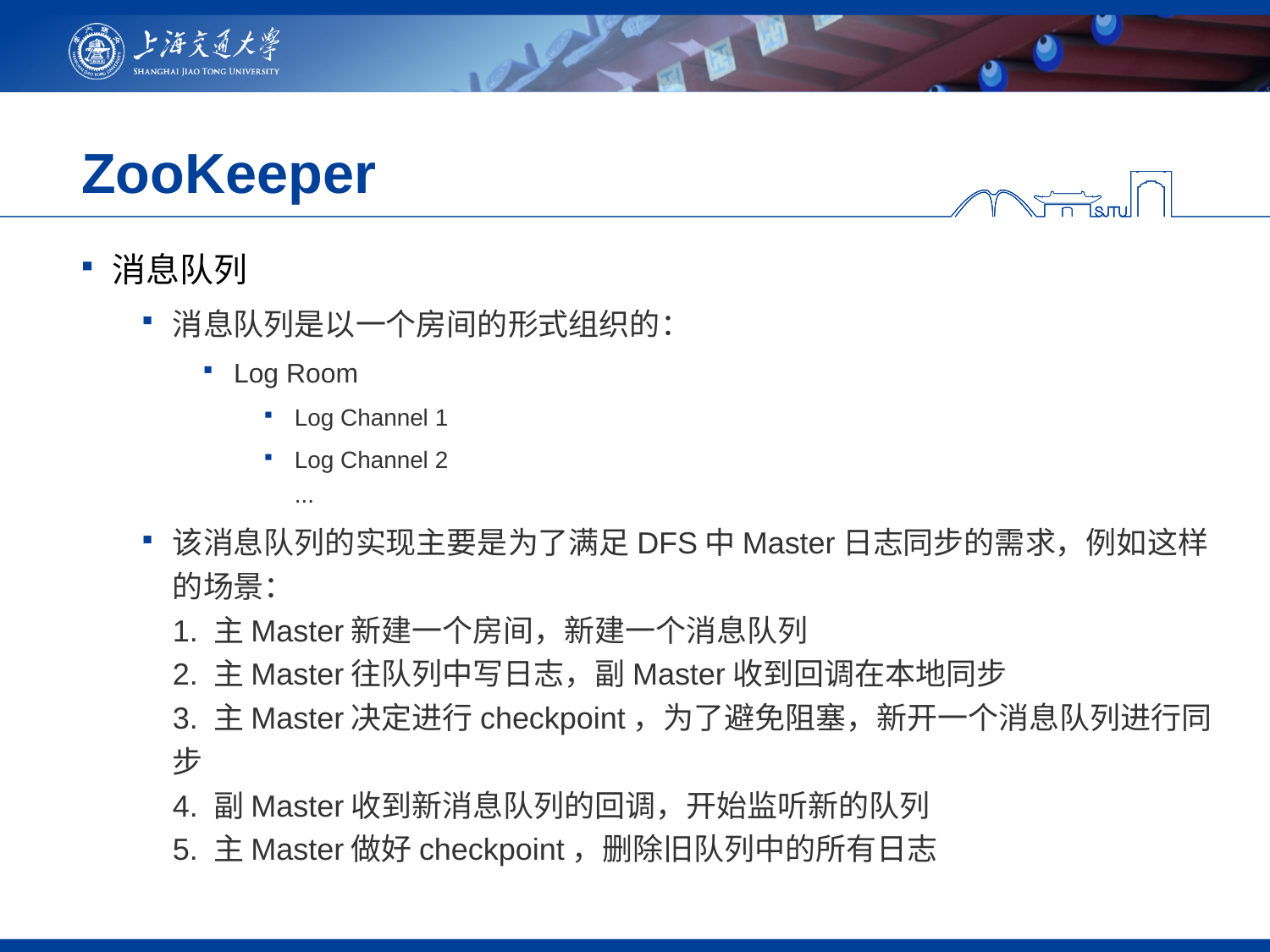

# ZooKeeper
消息队列
消息队列是以一个房间的形式组织的：
Log Room
Log Channel 1
Log Channel 2
...
该消息队列的实现主要是为了满足DFS中Master日志同步的需求，例如这样的场景：
1. 主Master新建一个房间，新建一个消息队列
2. 主Master往队列中写日志，副Master收到回调在本地同步
3. 主Master决定进行checkpoint，为了避免阻塞，新开一个消息队列进行同步
4. 副Master收到新消息队列的回调，开始监听新的队列
5. 主Master做好checkpoint，删除旧队列中的所有日志